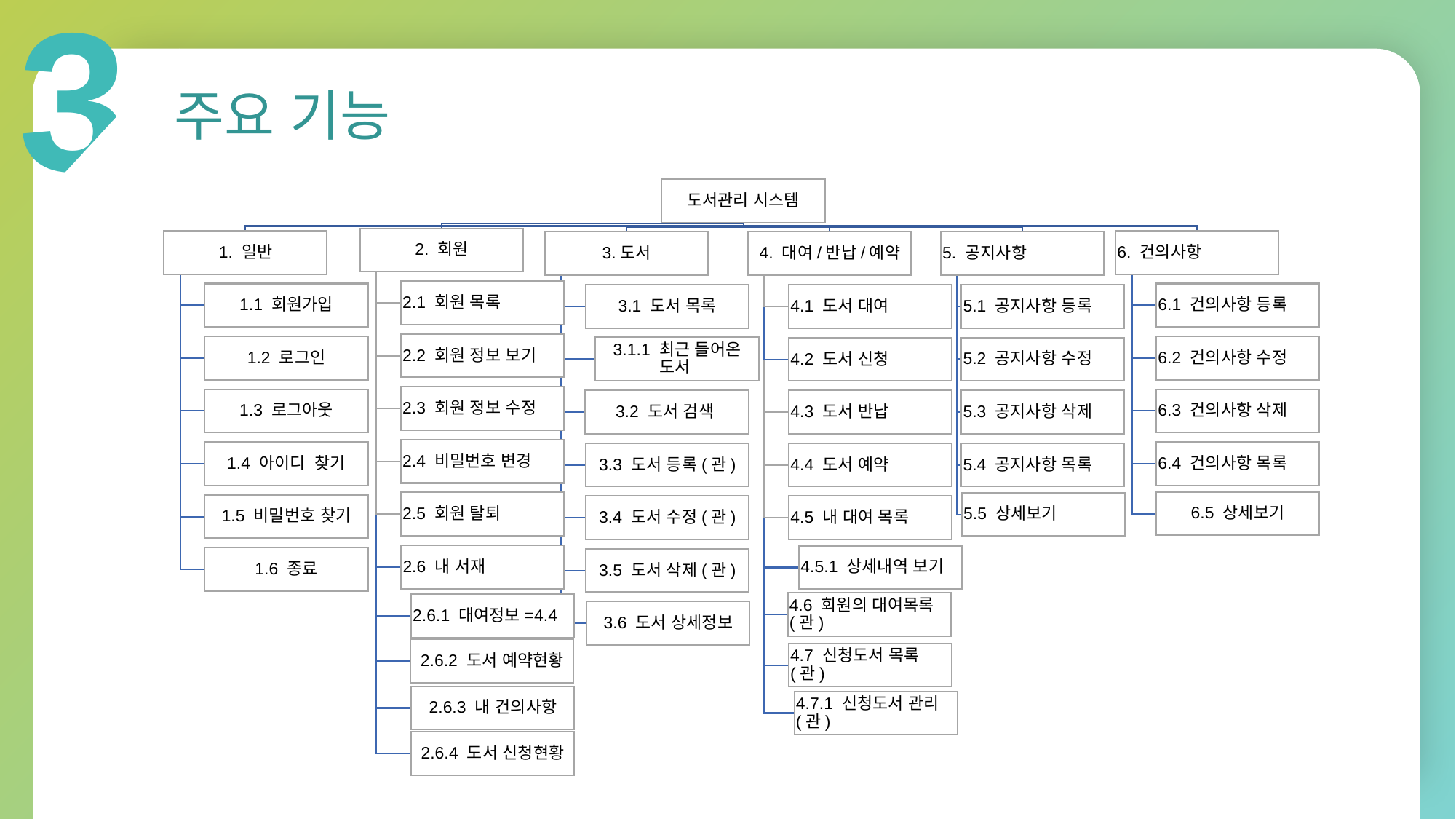

3

주요 기능
도서관리 시스템
1. 일반
1.1 회원가입
1.2 로그인
1.3 로그아웃
1.4 아이디  찾기
1.5 비밀번호 찾기
1.6 종료
2. 회원
2.1 회원 목록
2.2 회원 정보 보기
2.3 회원 정보 수정
2.4 비밀번호 변경
2.5 회원 탈퇴
2.6 내 서재
2.6.1 대여정보=4.4
2.6.2 도서 예약현황
2.6.3 내 건의사항
2.6.4 도서 신청현황
3.도서
3.1 도서 목록
3.1.1 최근 들어온 도서
3.2 도서 검색
3.3 도서 등록(관)
3.4 도서 수정(관)
3.5 도서 삭제(관)
3.6 도서 상세정보
4. 대여/반납/예약
4.1 도서 대여
4.2 도서 신청
4.3 도서 반납
4.4 도서 예약
4.5 내 대여 목록
4.5.1 상세내역 보기
4.6 회원의 대여목록(관)
4.7 신청도서 목록(관)
4.7.1 신청도서 관리(관)
5. 공지사항
5.1 공지사항 등록
5.2 공지사항 수정
5.3 공지사항 삭제
5.4 공지사항 목록
5.5 상세보기
6. 건의사항
6.1 건의사항 등록
6.2 건의사항 수정
6.3 건의사항 삭제
6.4 건의사항 목록
6.5 상세보기